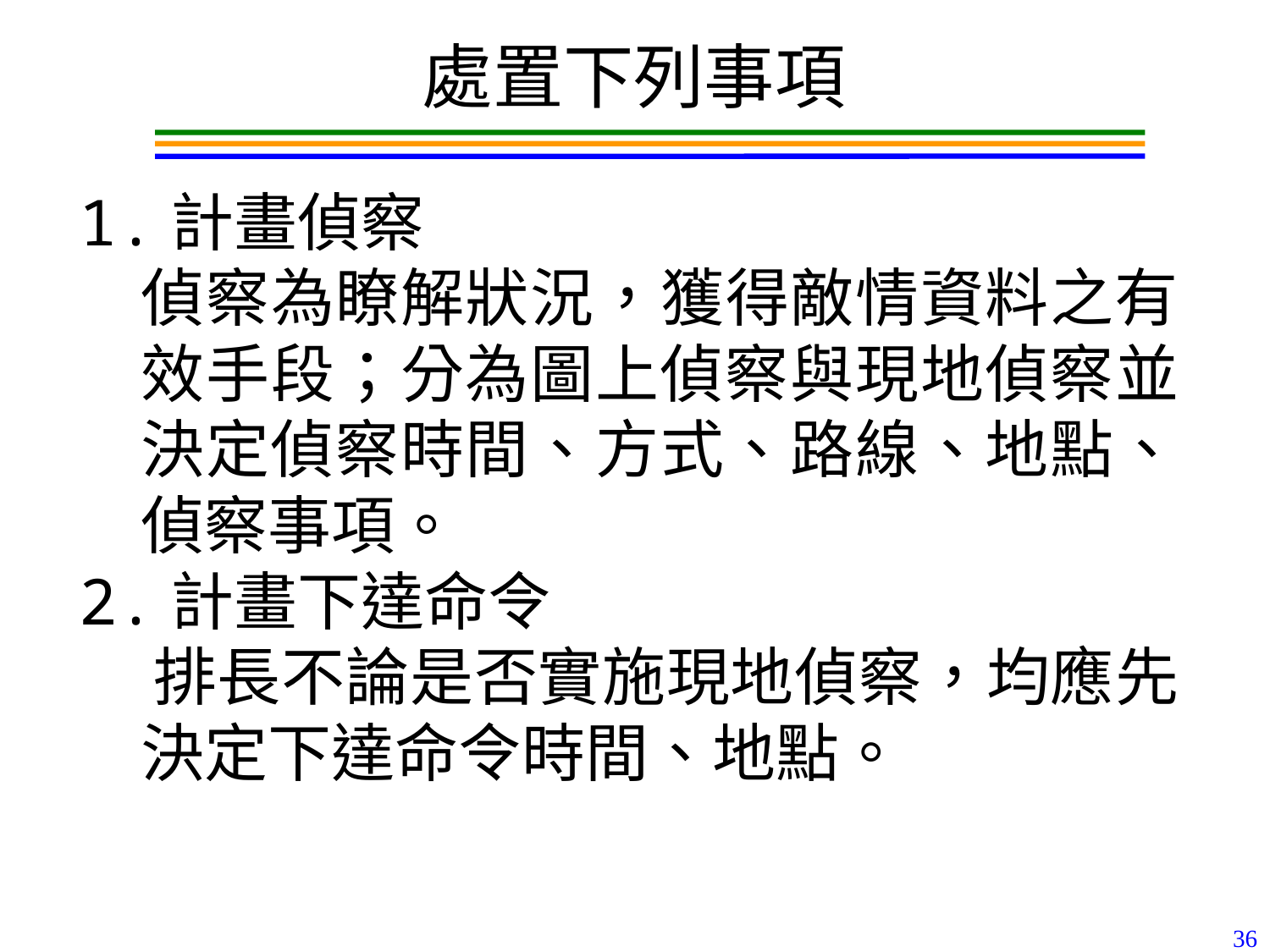

處置下列事項
1.計畫偵察
偵察為瞭解狀況，獲得敵情資料之有效手段；分為圖上偵察與現地偵察並決定偵察時間、方式、路線、地點、偵察事項。
2.計畫下達命令
排長不論是否實施現地偵察，均應先決定下達命令時間、地點。
36